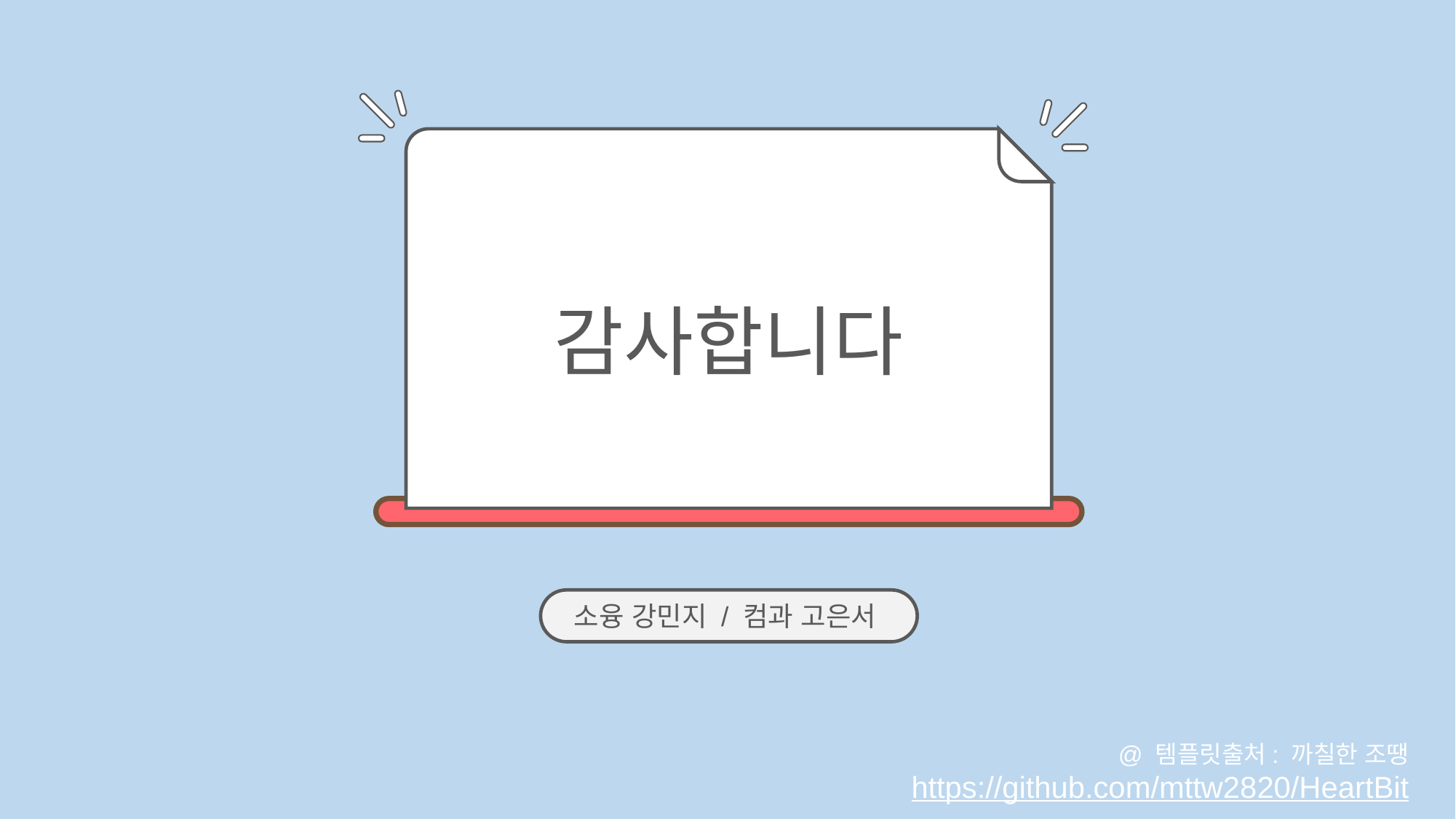

감사합니다
소융 강민지 / 컴과 고은서
@ 템플릿출처: 까칠한 조땡
https://github.com/mttw2820/HeartBit